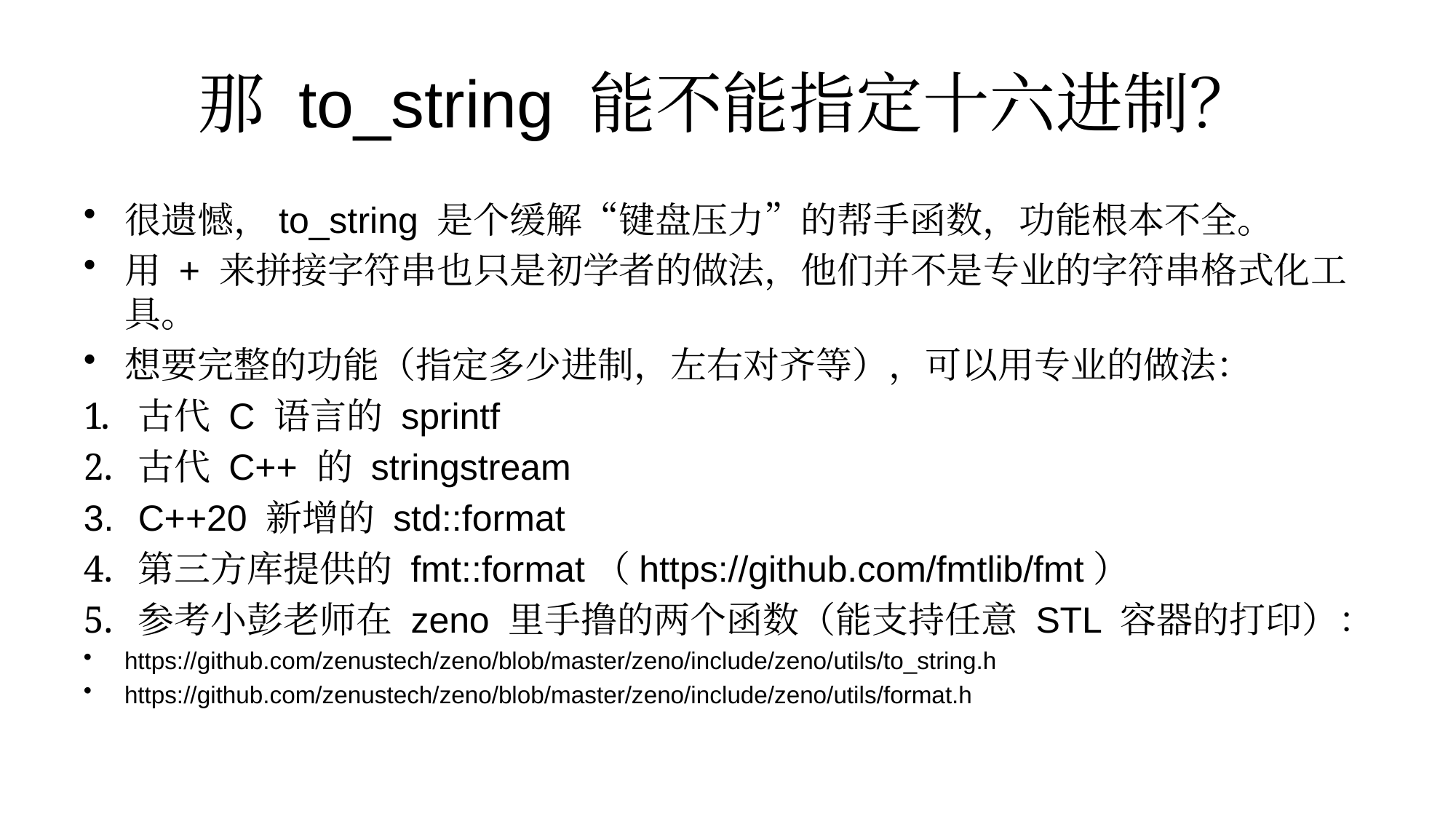

# 那 to_string 能不能指定十六进制？
很遗憾，to_string 是个缓解“键盘压力”的帮手函数，功能根本不全。
用 + 来拼接字符串也只是初学者的做法，他们并不是专业的字符串格式化工具。
想要完整的功能（指定多少进制，左右对齐等），可以用专业的做法：
古代 C 语言的 sprintf
古代 C++ 的 stringstream
C++20 新增的 std::format
第三方库提供的 fmt::format（https://github.com/fmtlib/fmt）
参考小彭老师在 zeno 里手撸的两个函数（能支持任意 STL 容器的打印）：
https://github.com/zenustech/zeno/blob/master/zeno/include/zeno/utils/to_string.h
https://github.com/zenustech/zeno/blob/master/zeno/include/zeno/utils/format.h